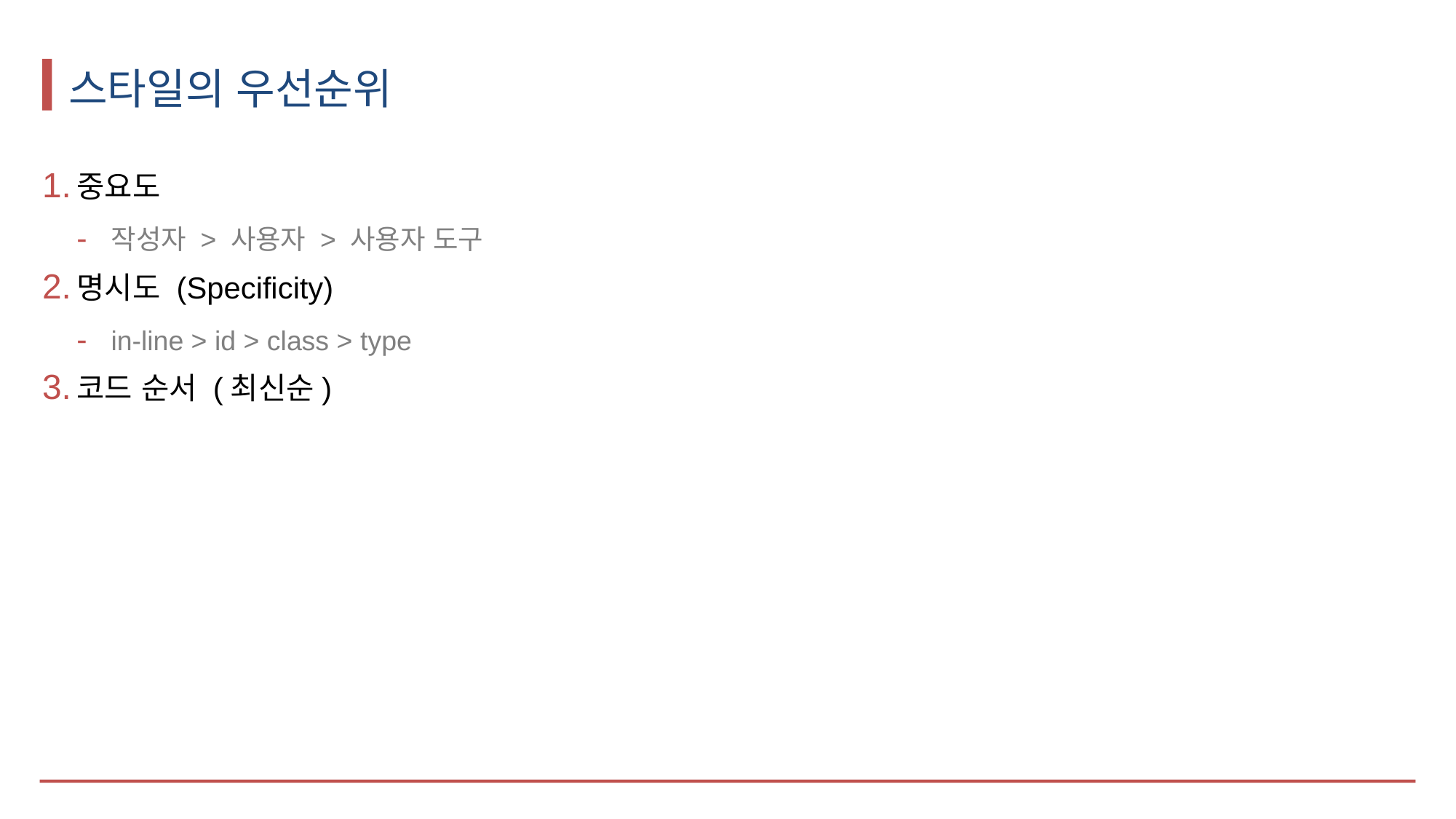

# 스타일의 우선순위
중요도
작성자 > 사용자 > 사용자 도구
명시도 (Specificity)
in-line > id > class > type
코드 순서 (최신순)